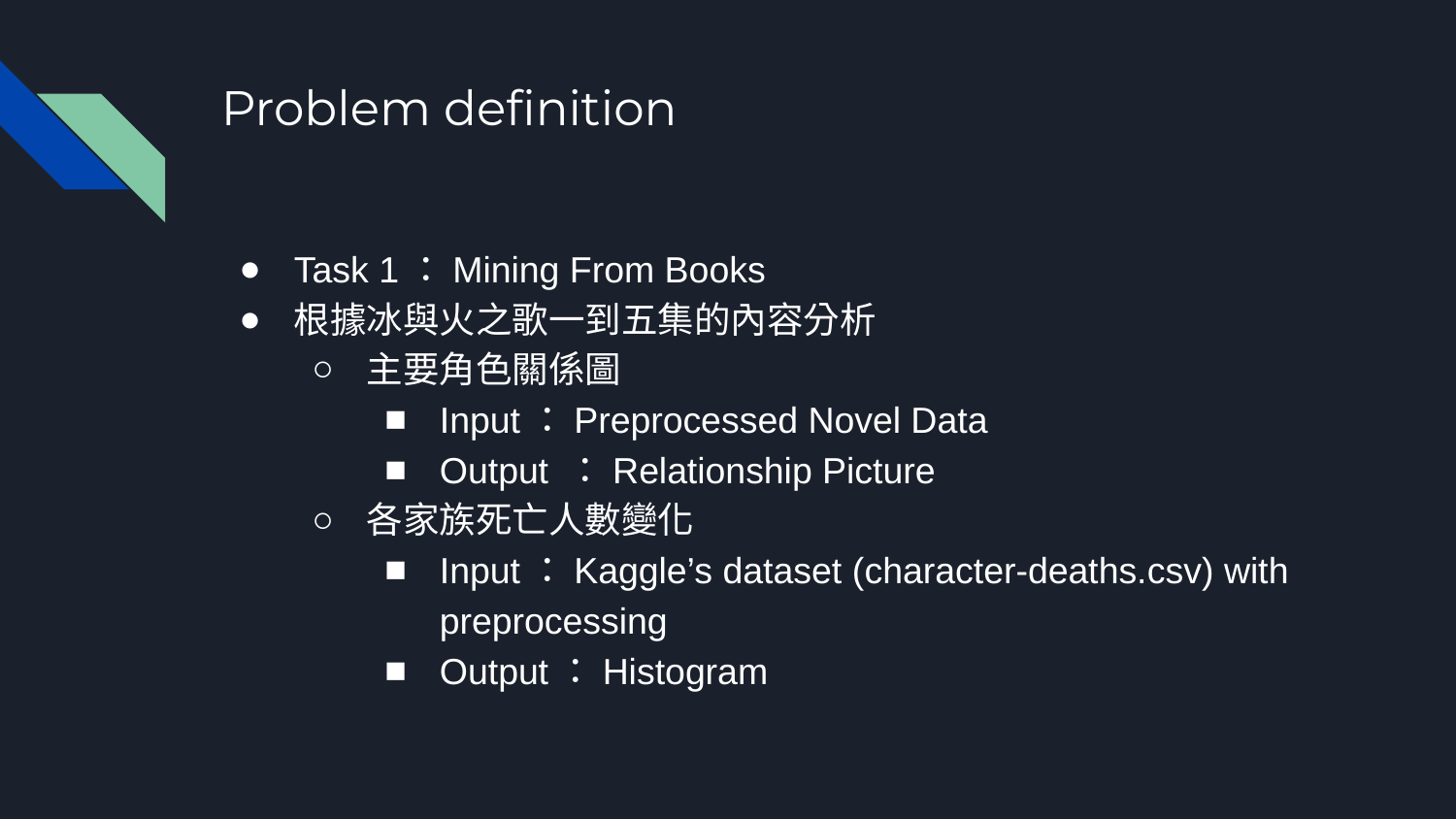

# Problem definition
Task 1：Mining From Books
根據冰與火之歌一到五集的內容分析
主要角色關係圖
Input：Preprocessed Novel Data
Output ：Relationship Picture
各家族死亡人數變化
Input：Kaggle’s dataset (character-deaths.csv) with preprocessing
Output：Histogram